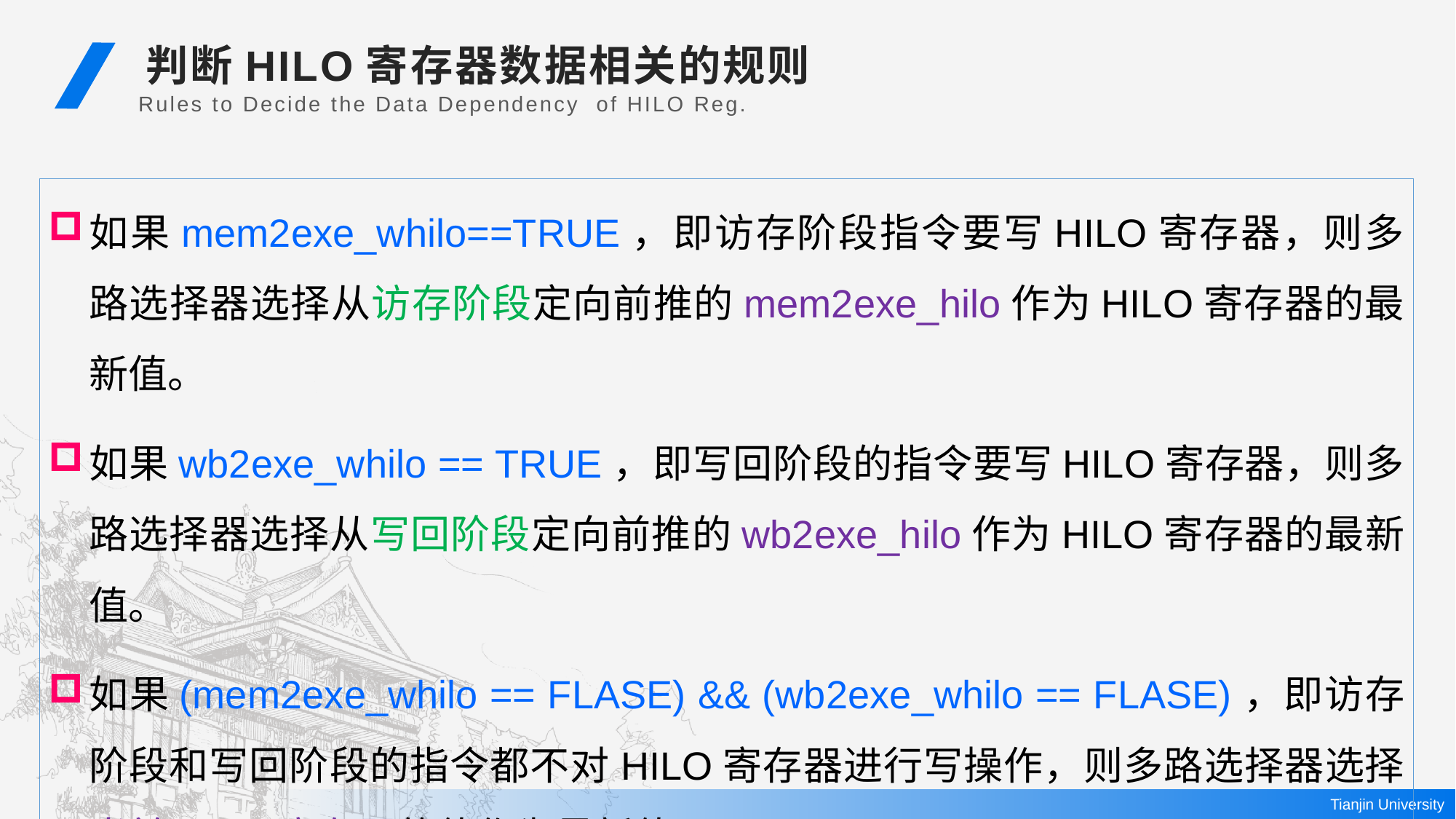

判断HILO寄存器数据相关的规则
Rules to Decide the Data Dependency  of HILO Reg.
如果mem2exe_whilo==TRUE，即访存阶段指令要写HILO寄存器，则多路选择器选择从访存阶段定向前推的mem2exe_hilo作为HILO寄存器的最新值。
如果wb2exe_whilo == TRUE，即写回阶段的指令要写HILO寄存器，则多路选择器选择从写回阶段定向前推的wb2exe_hilo作为HILO寄存器的最新值。
如果(mem2exe_whilo == FLASE) && (wb2exe_whilo == FLASE)，即访存阶段和写回阶段的指令都不对HILO寄存器进行写操作，则多路选择器选择当前HILO寄存器的值作为最新值。